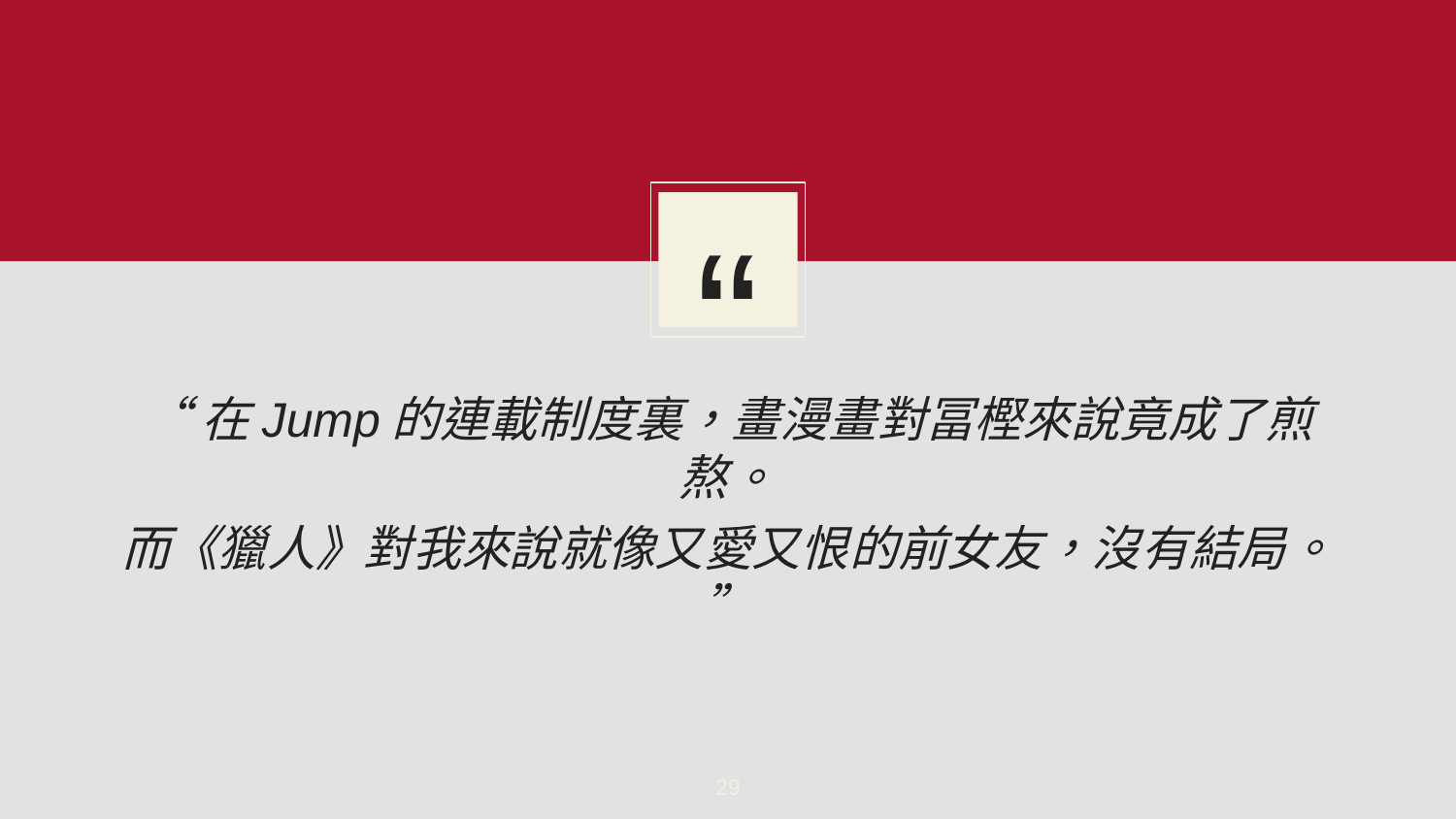

“在Jump的連載制度裏，畫漫畫對冨樫來說竟成了煎熬。
而《獵人》對我來說就像又愛又恨的前女友，沒有結局。”

29